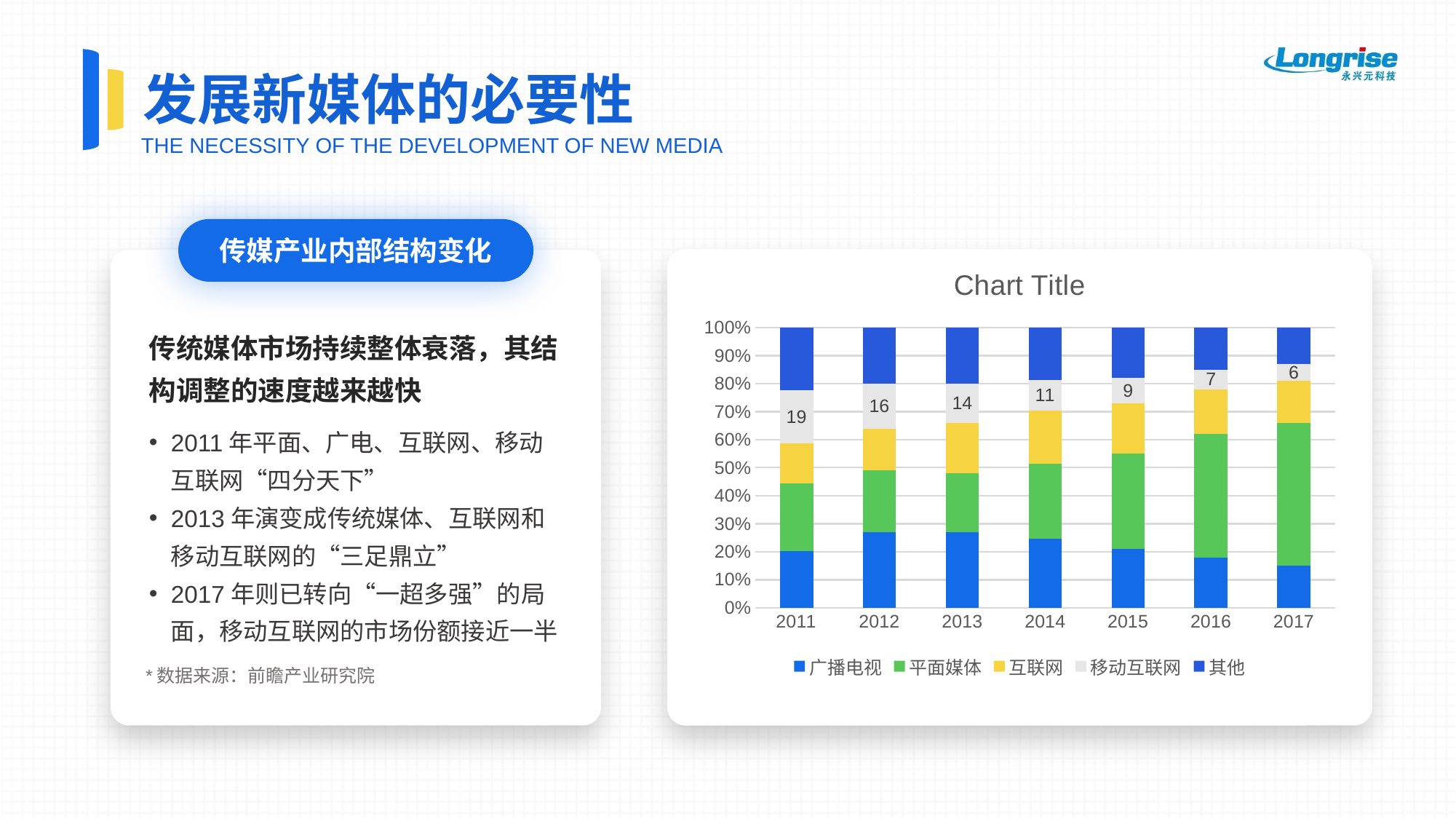

发展新媒体的必要性
THE NECESSITY OF THE DEVELOPMENT OF NEW MEDIA

传媒产业内部结构变化

### Chart:

| Category | 广播电视 | 平面媒体 | 互联网 | 移动互联网 | 其他 |
|---|---|---|---|---|---|
| 2011 | 20.0 | 24.0 | 14.0 | 19.0 | 22.0 |
| 2012 | 27.0 | 22.0 | 15.0 | 16.0 | 20.0 |
| 2013 | 27.0 | 21.0 | 18.0 | 14.0 | 20.0 |
| 2014 | 25.0 | 27.0 | 19.0 | 11.0 | 19.0 |
| 2015 | 21.0 | 34.0 | 18.0 | 9.0 | 18.0 |
| 2016 | 18.0 | 44.0 | 16.0 | 7.0 | 15.0 |
| 2017 | 15.0 | 51.0 | 15.0 | 6.0 | 13.0 |

传统媒体市场持续整体衰落，其结构调整的速度越来越快
2011年平面、广电、互联网、移动互联网“四分天下”
2013年演变成传统媒体、互联网和移动互联网的“三足鼎立”
2017年则已转向“一超多强”的局面，移动互联网的市场份额接近一半
*数据来源：前瞻产业研究院